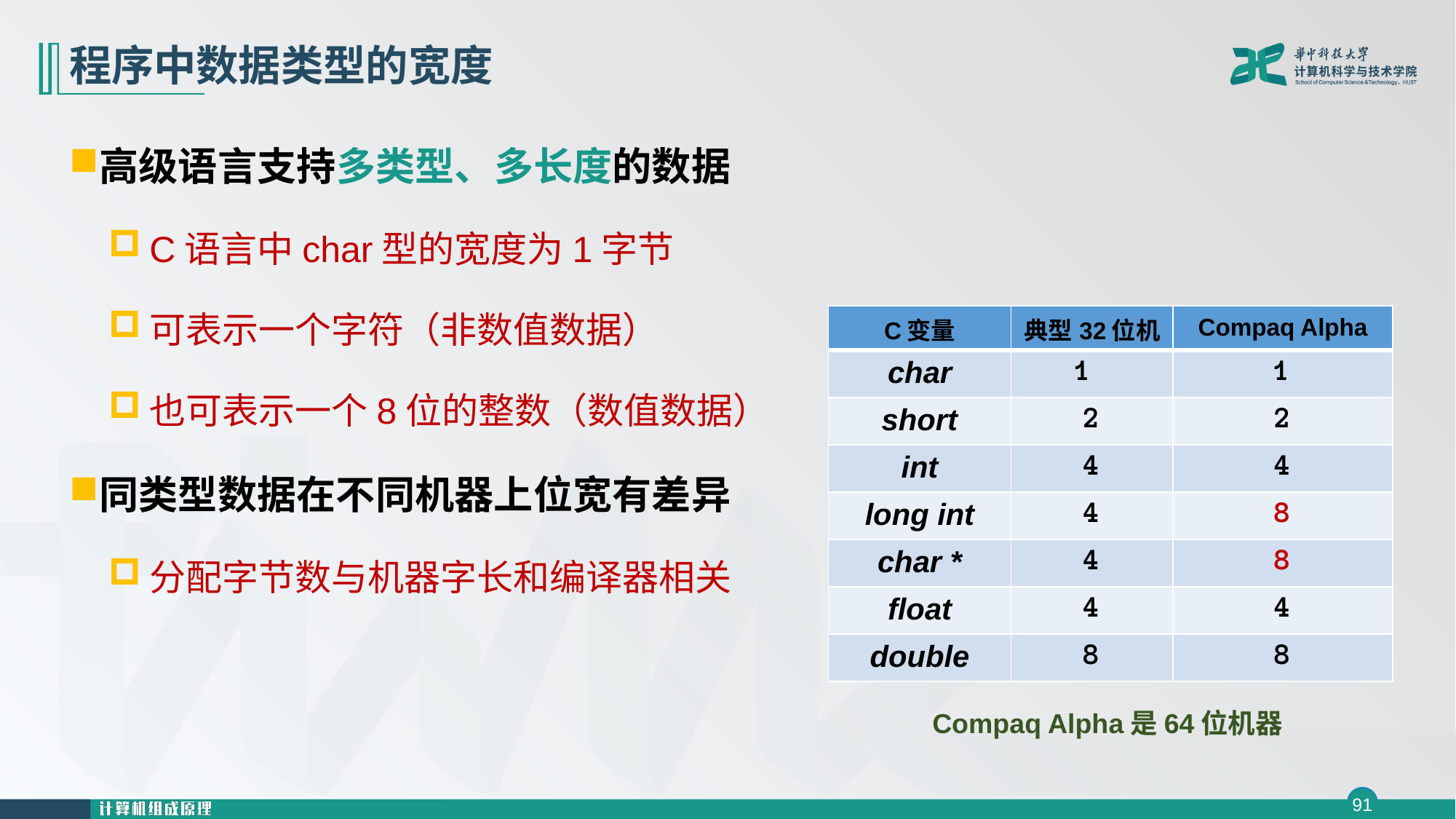

# 程序中数据类型的宽度
高级语言支持多类型、多长度的数据
C语言中char型的宽度为1字节
可表示一个字符（非数值数据）
也可表示一个8位的整数（数值数据）
同类型数据在不同机器上位宽有差异
分配字节数与机器字长和编译器相关

| C变量 | 典型32位机 | Compaq Alpha |
| --- | --- | --- |
| char | 1 | 1 |
| short | 2 | 2 |
| int | 4 | 4 |
| long int | 4 | 8 |
| char \* | 4 | 8 |
| float | 4 | 4 |
| double | 8 | 8 |
Compaq Alpha是64位机器